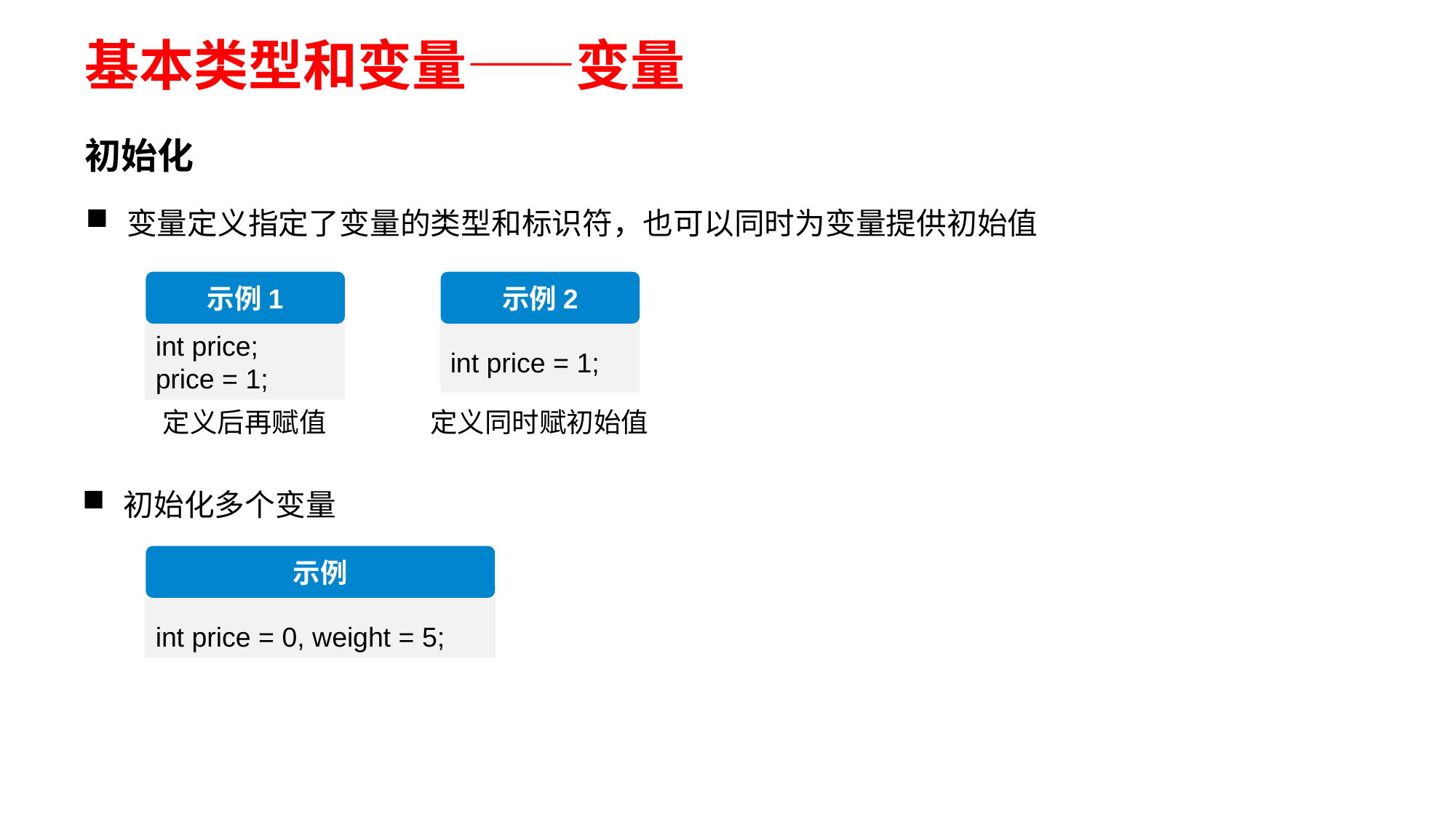

# 基本类型和变量——变量
初始化
变量定义指定了变量的类型和标识符，也可以同时为变量提供初始值
示例1
int price;
price = 1;
定义后再赋值
示例2

int price = 1;
定义同时赋初始值
初始化多个变量
示例
int price = 0, weight = 5;